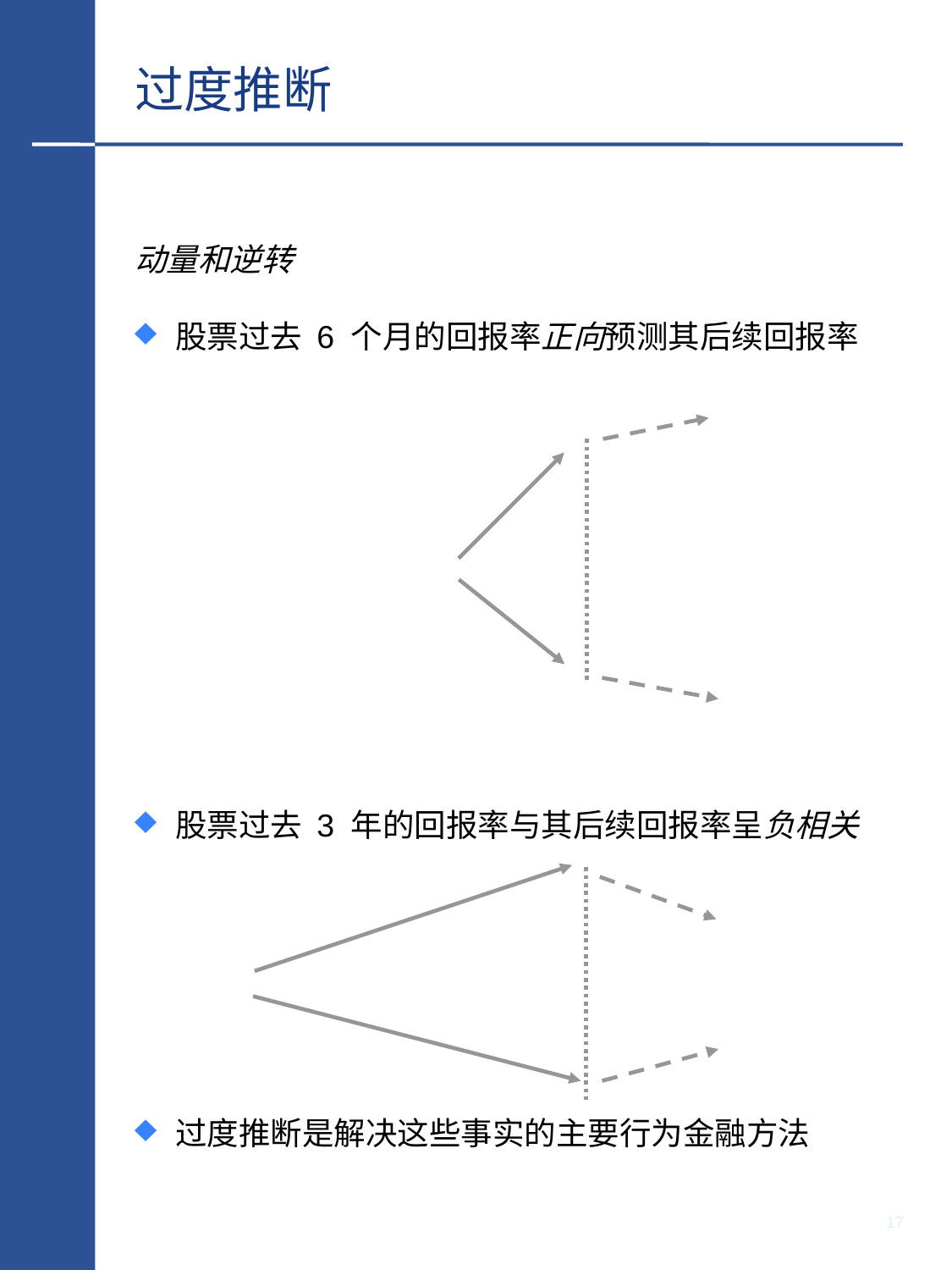

# 过度推断
动量和逆转
股票过去 6 个月的回报率正向预测其后续回报率

股票过去 3 年的回报率与其后续回报率呈负相关

过度推断是解决这些事实的主要行为金融方法

17